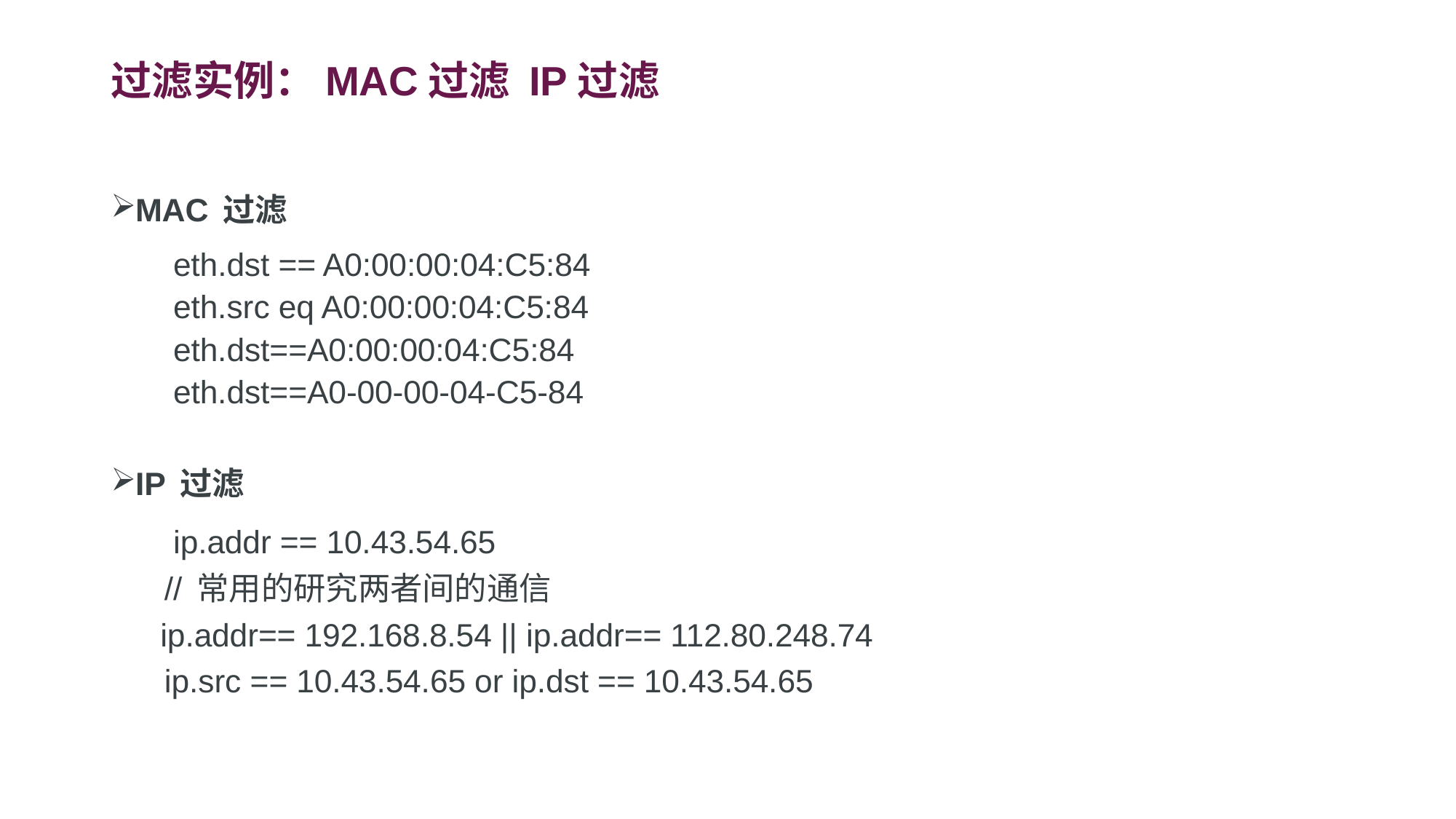

# 过滤实例：MAC过滤 IP过滤
MAC 过滤
       eth.dst == A0:00:00:04:C5:84
       eth.src eq A0:00:00:04:C5:84
       eth.dst==A0:00:00:04:C5:84
       eth.dst==A0-00-00-04-C5-84

IP 过滤
       ip.addr == 10.43.54.65
      // 常用的研究两者间的通信
      ip.addr== 192.168.8.54 || ip.addr== 112.80.248.74
      ip.src == 10.43.54.65 or ip.dst == 10.43.54.65